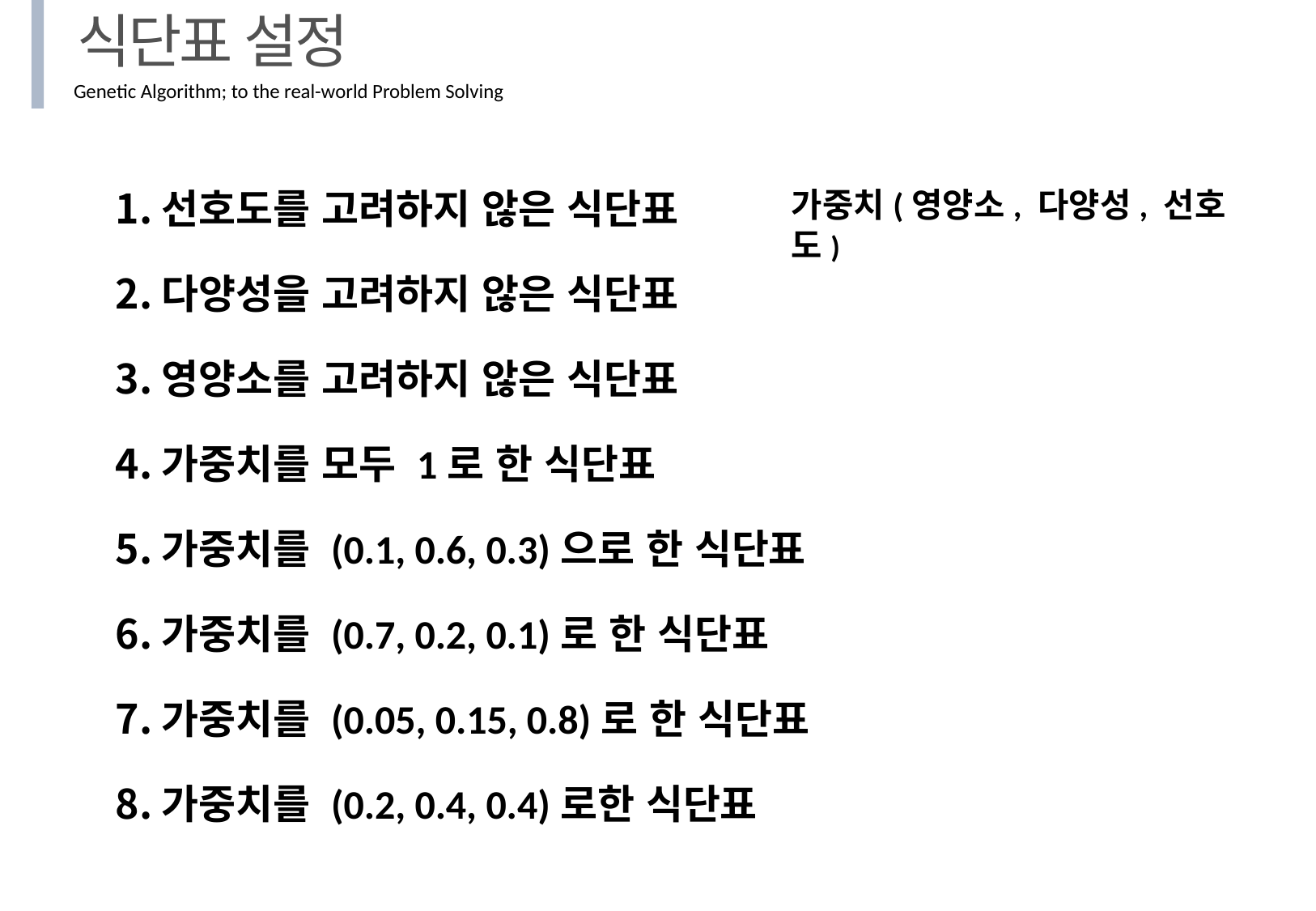

식단표 설정
Genetic Algorithm; to the real-world Problem Solving
선호도를 고려하지 않은 식단표

다양성을 고려하지 않은 식단표

영양소를 고려하지 않은 식단표

가중치를 모두 1로 한 식단표

가중치를 (0.1, 0.6, 0.3)으로 한 식단표

가중치를 (0.7, 0.2, 0.1)로 한 식단표

가중치를 (0.05, 0.15, 0.8)로 한 식단표

가중치를 (0.2, 0.4, 0.4)로한 식단표
가중치(영양소, 다양성, 선호도)